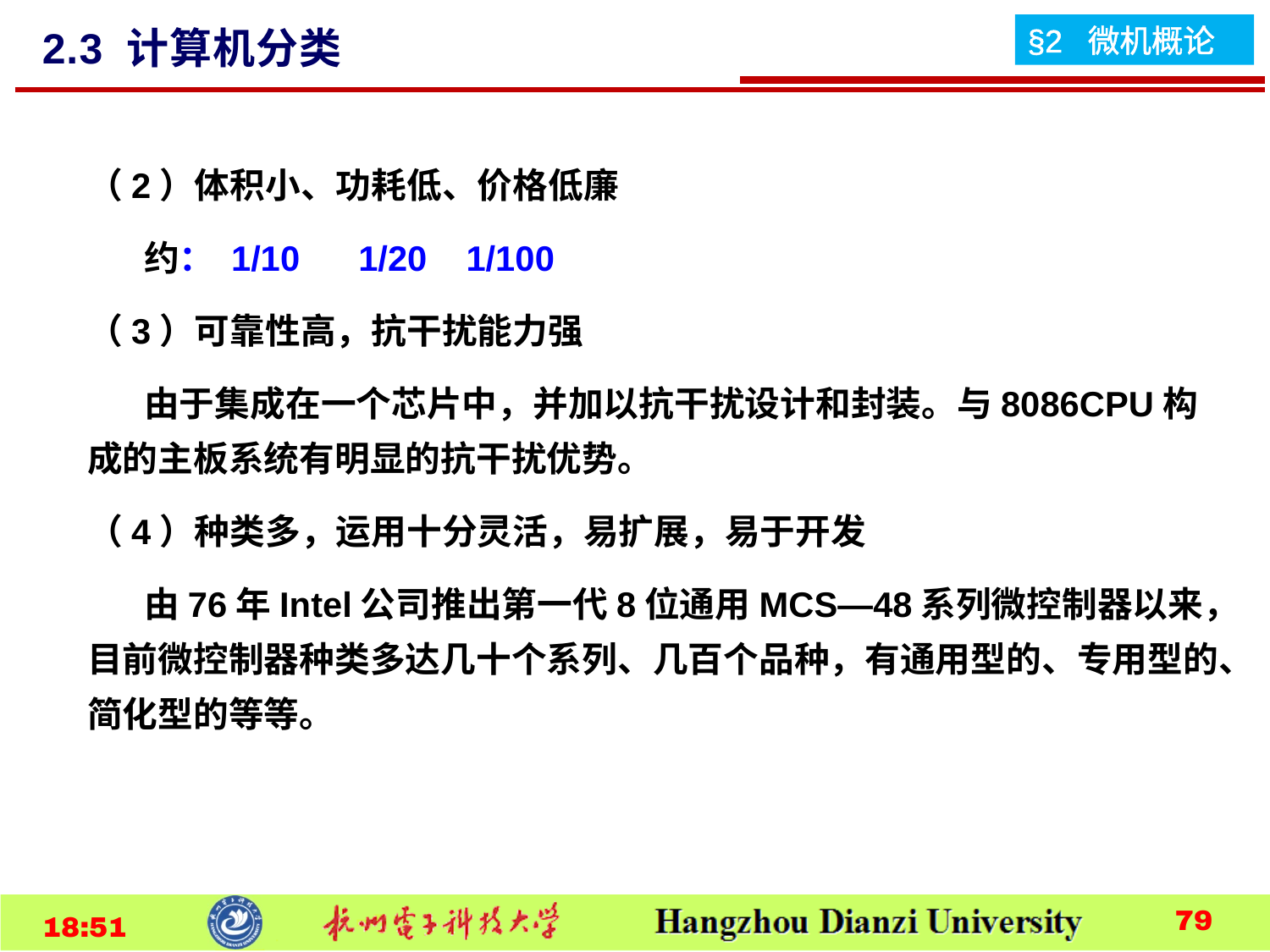

2.3 计算机分类
（2）体积小、功耗低、价格低廉
      约： 1/10      1/20    1/100
（3）可靠性高，抗干扰能力强
      由于集成在一个芯片中，并加以抗干扰设计和封装。与8086CPU构成的主板系统有明显的抗干扰优势。
（4）种类多，运用十分灵活，易扩展，易于开发
      由76年Intel公司推出第一代8位通用MCS—48系列微控制器以来，目前微控制器种类多达几十个系列、几百个品种，有通用型的、专用型的、简化型的等等。